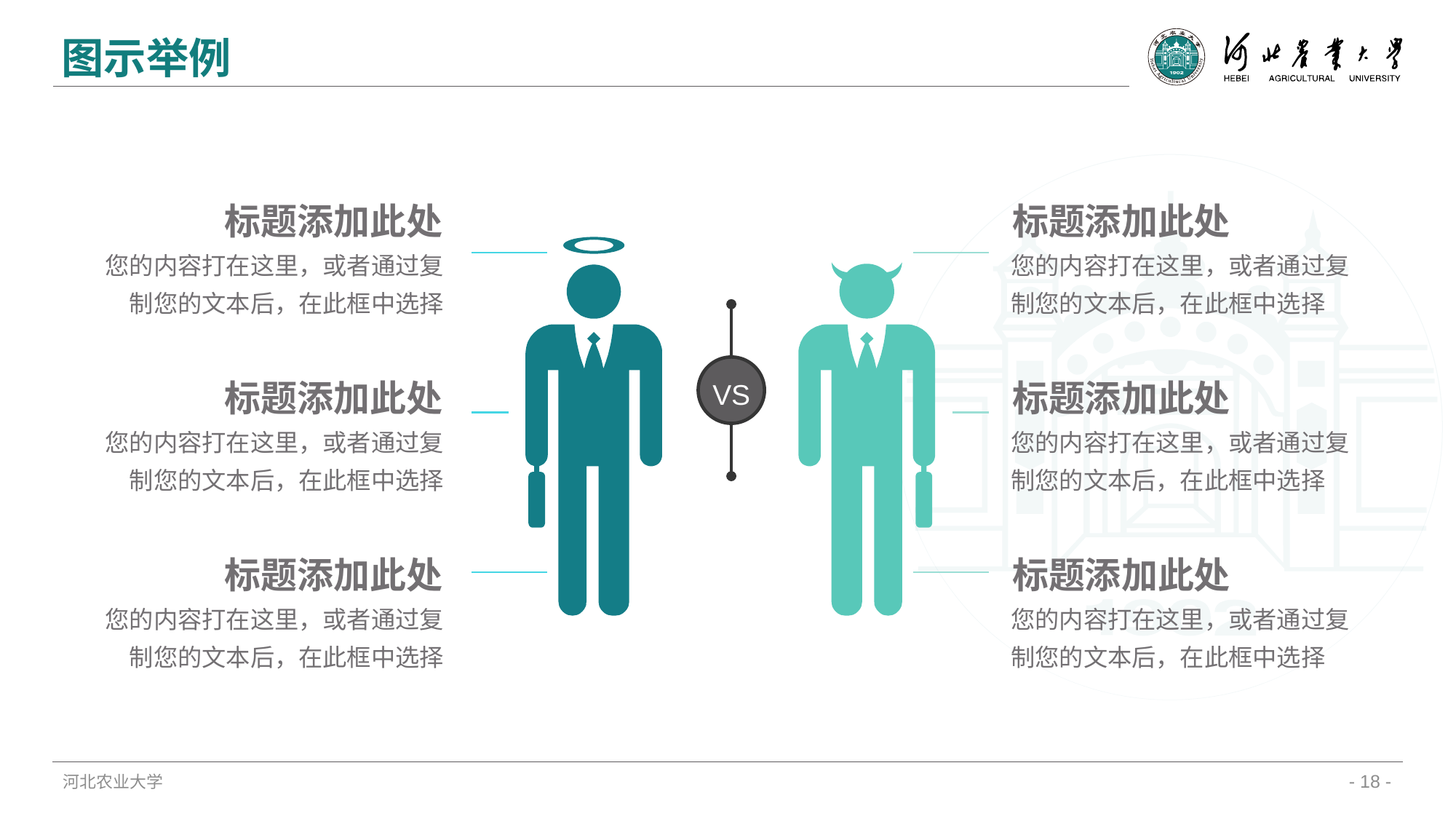

图示举例
标题添加此处
您的内容打在这里，或者通过复制您的文本后，在此框中选择
标题添加此处
您的内容打在这里，或者通过复制您的文本后，在此框中选择

VS
标题添加此处
您的内容打在这里，或者通过复制您的文本后，在此框中选择
标题添加此处
您的内容打在这里，或者通过复制您的文本后，在此框中选择
标题添加此处
您的内容打在这里，或者通过复制您的文本后，在此框中选择
标题添加此处
您的内容打在这里，或者通过复制您的文本后，在此框中选择
河北农业大学
- 18 -